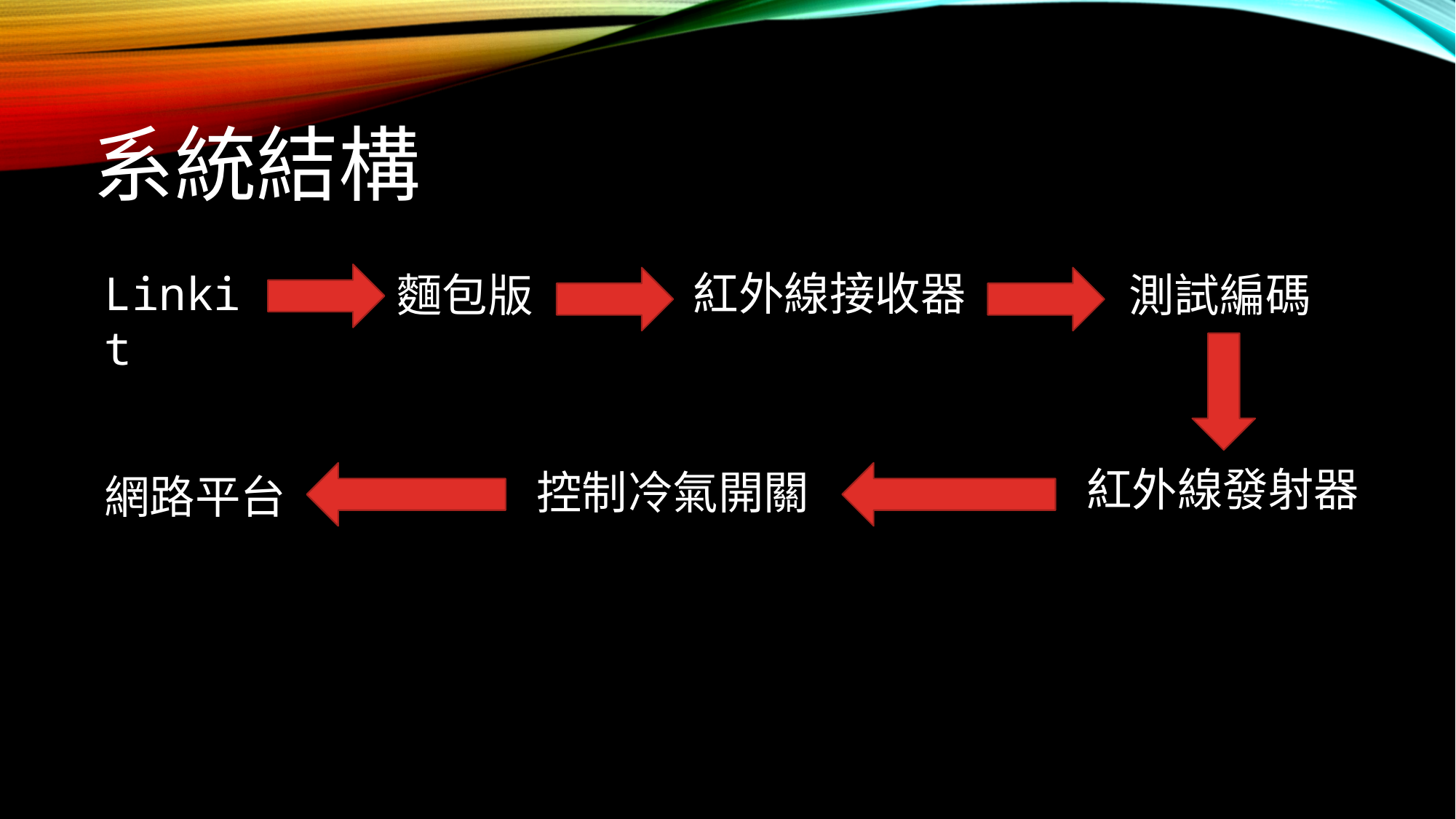

# 系統結構
Linkit
紅外線接收器
麵包版
測試編碼

紅外線發射器
控制冷氣開關

網路平台